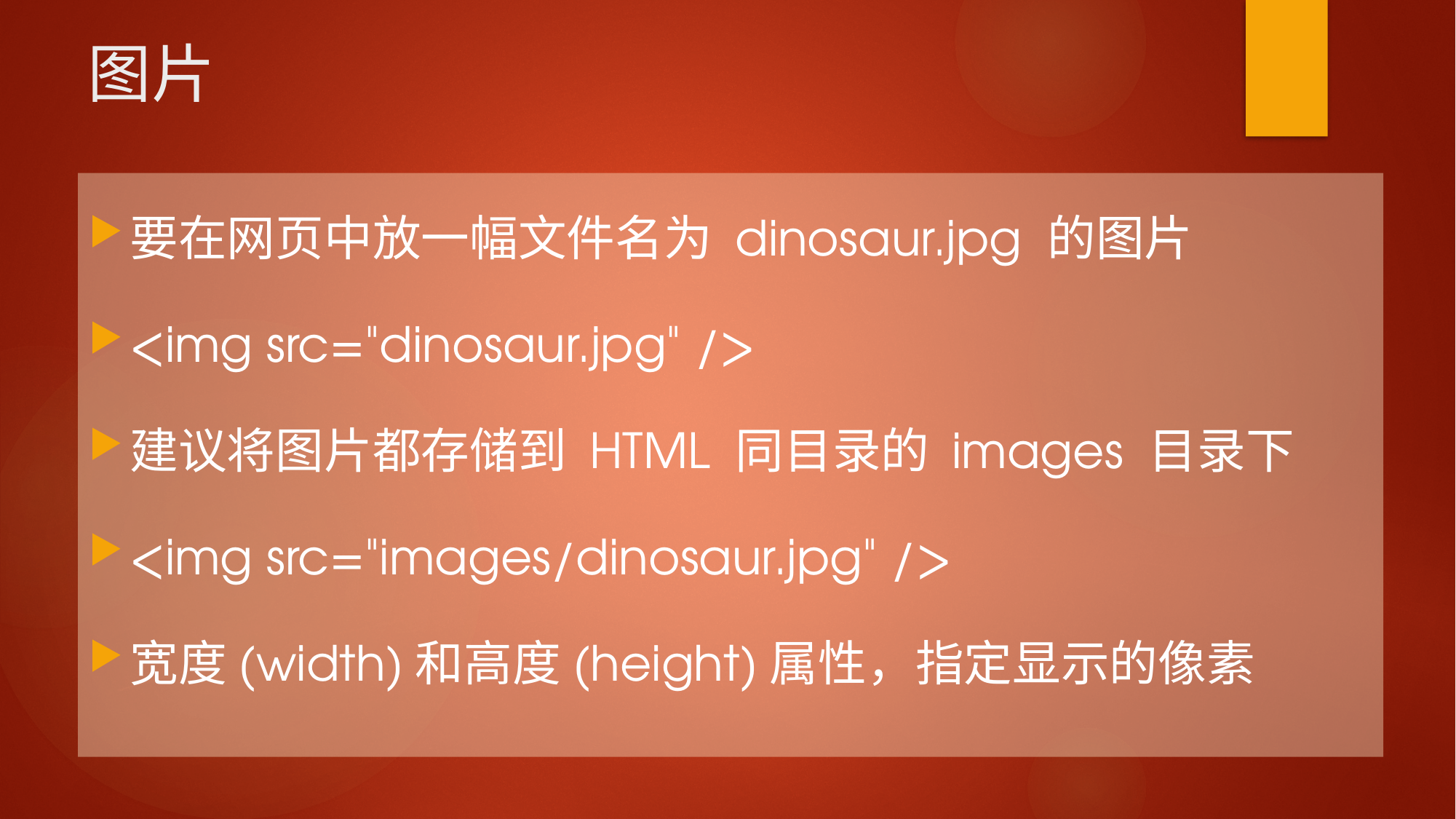

# 图片
要在网页中放一幅文件名为 dinosaur.jpg 的图片
<img src="dinosaur.jpg" />
建议将图片都存储到 HTML 同目录的 images 目录下
<img src="images/dinosaur.jpg" />
宽度(width)和高度(height)属性，指定显示的像素